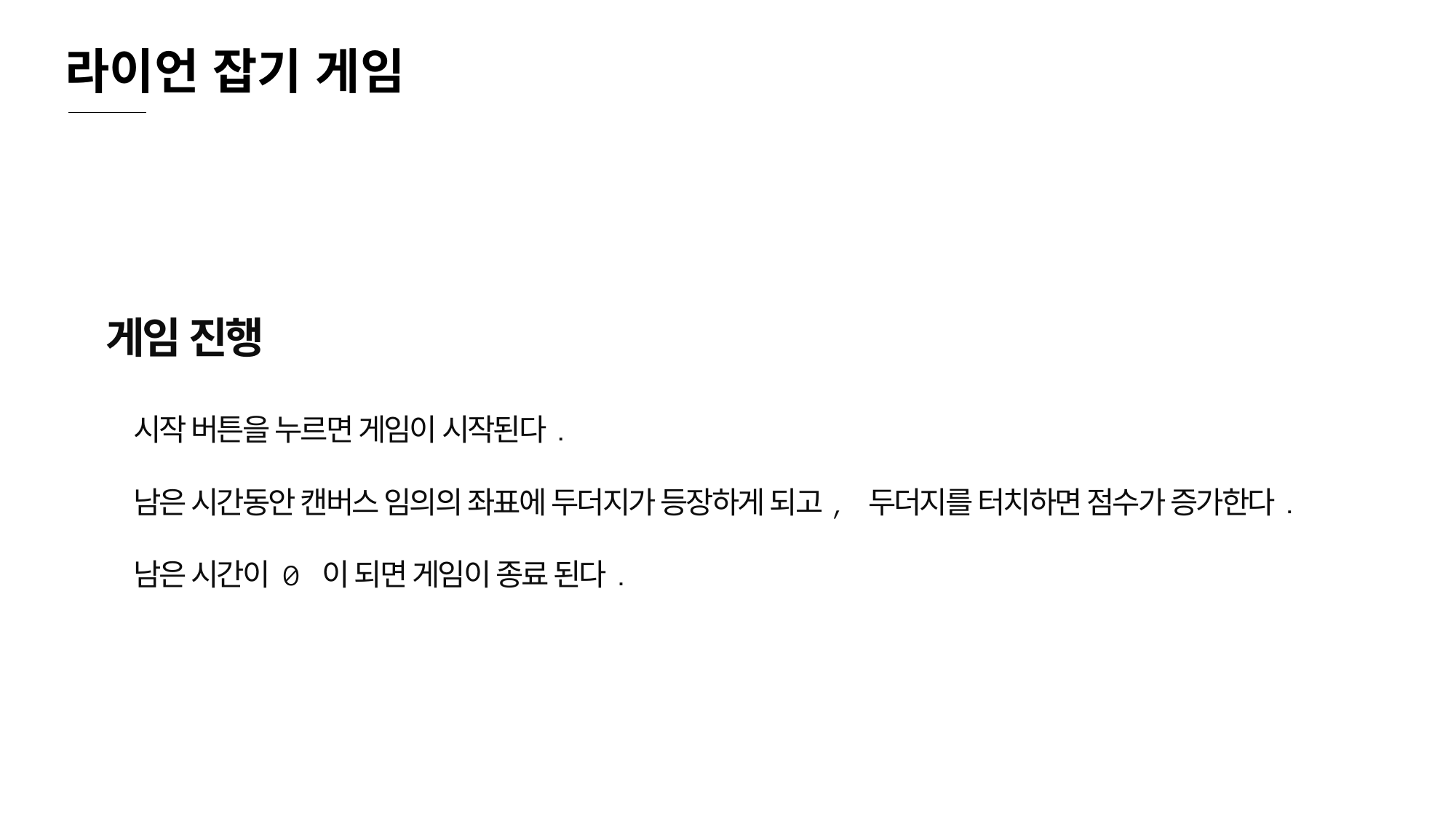

라이언 잡기 게임
게임 진행
시작 버튼을 누르면 게임이 시작된다.
남은 시간동안 캔버스 임의의 좌표에 두더지가 등장하게 되고, 두더지를 터치하면 점수가 증가한다.
남은 시간이 0 이 되면 게임이 종료 된다.